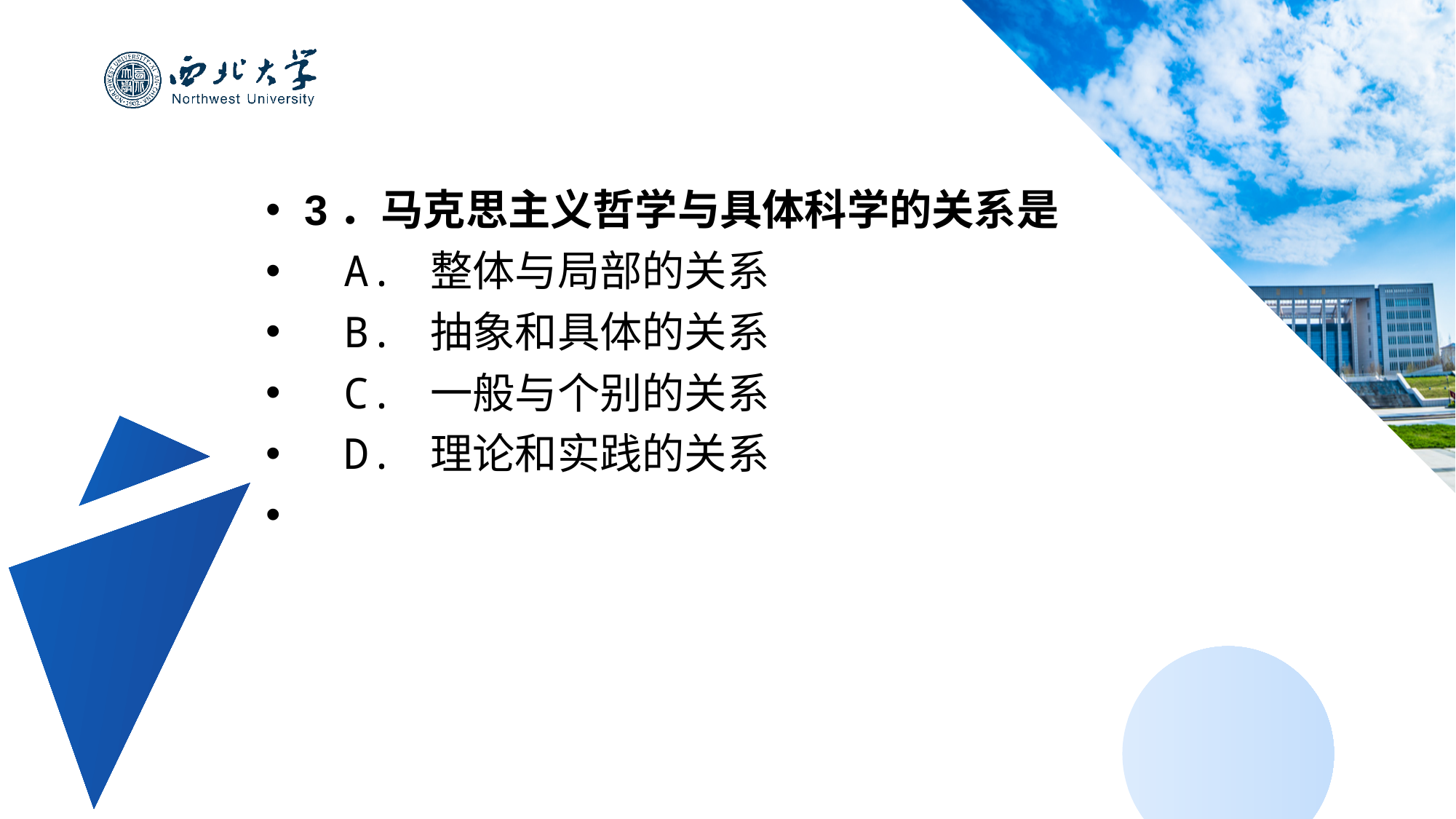

3．马克思主义哲学与具体科学的关系是
  A. 整体与局部的关系
  B. 抽象和具体的关系
  C. 一般与个别的关系
  D. 理论和实践的关系